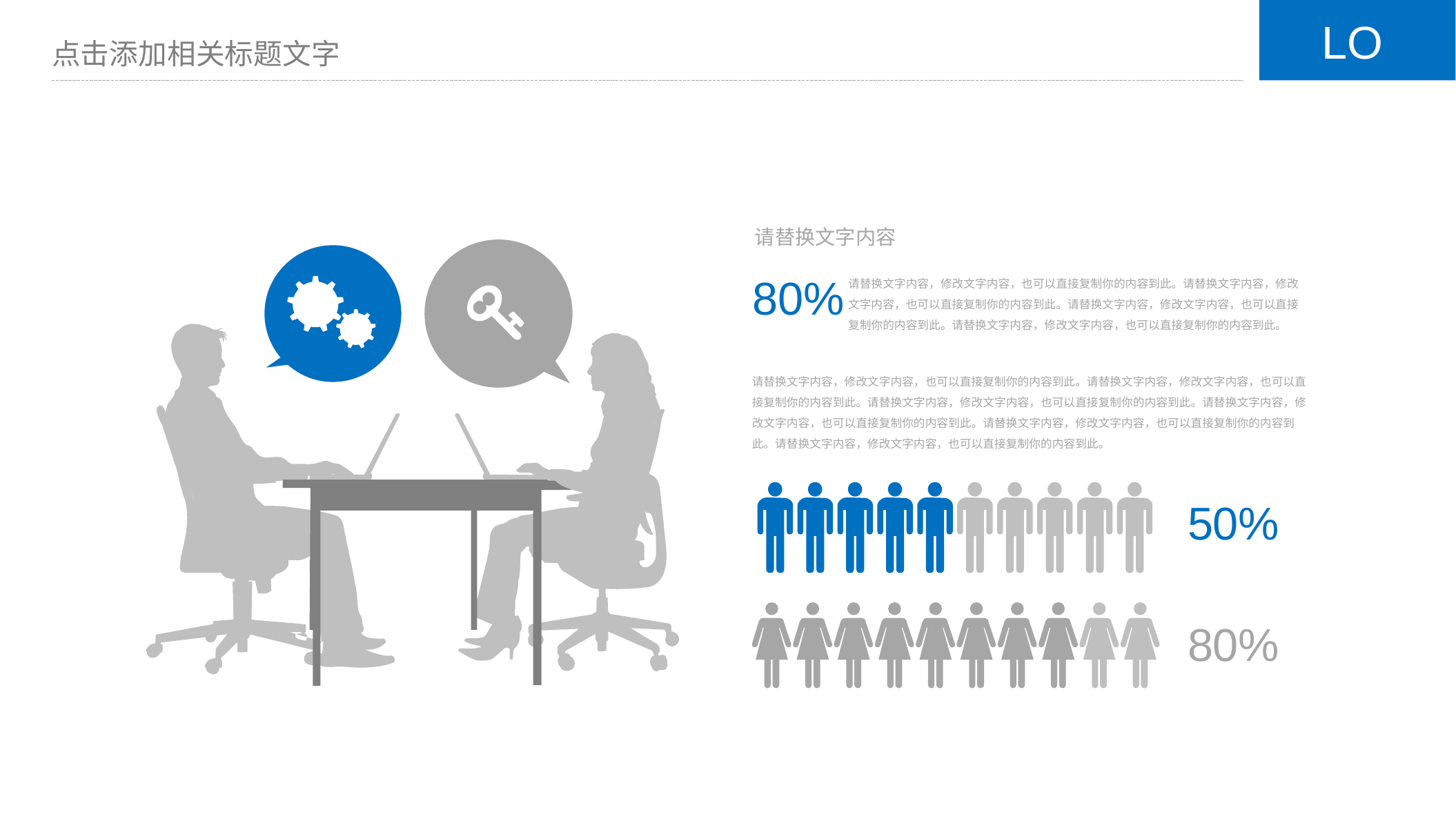

LOGO
点击添加相关标题文字
请替换文字内容

80%
请替换文字内容，修改文字内容，也可以直接复制你的内容到此。请替换文字内容，修改文字内容，也可以直接复制你的内容到此。请替换文字内容，修改文字内容，也可以直接复制你的内容到此。请替换文字内容，修改文字内容，也可以直接复制你的内容到此。
请替换文字内容，修改文字内容，也可以直接复制你的内容到此。请替换文字内容，修改文字内容，也可以直接复制你的内容到此。请替换文字内容，修改文字内容，也可以直接复制你的内容到此。请替换文字内容，修改文字内容，也可以直接复制你的内容到此。请替换文字内容，修改文字内容，也可以直接复制你的内容到此。请替换文字内容，修改文字内容，也可以直接复制你的内容到此。

50%

80%